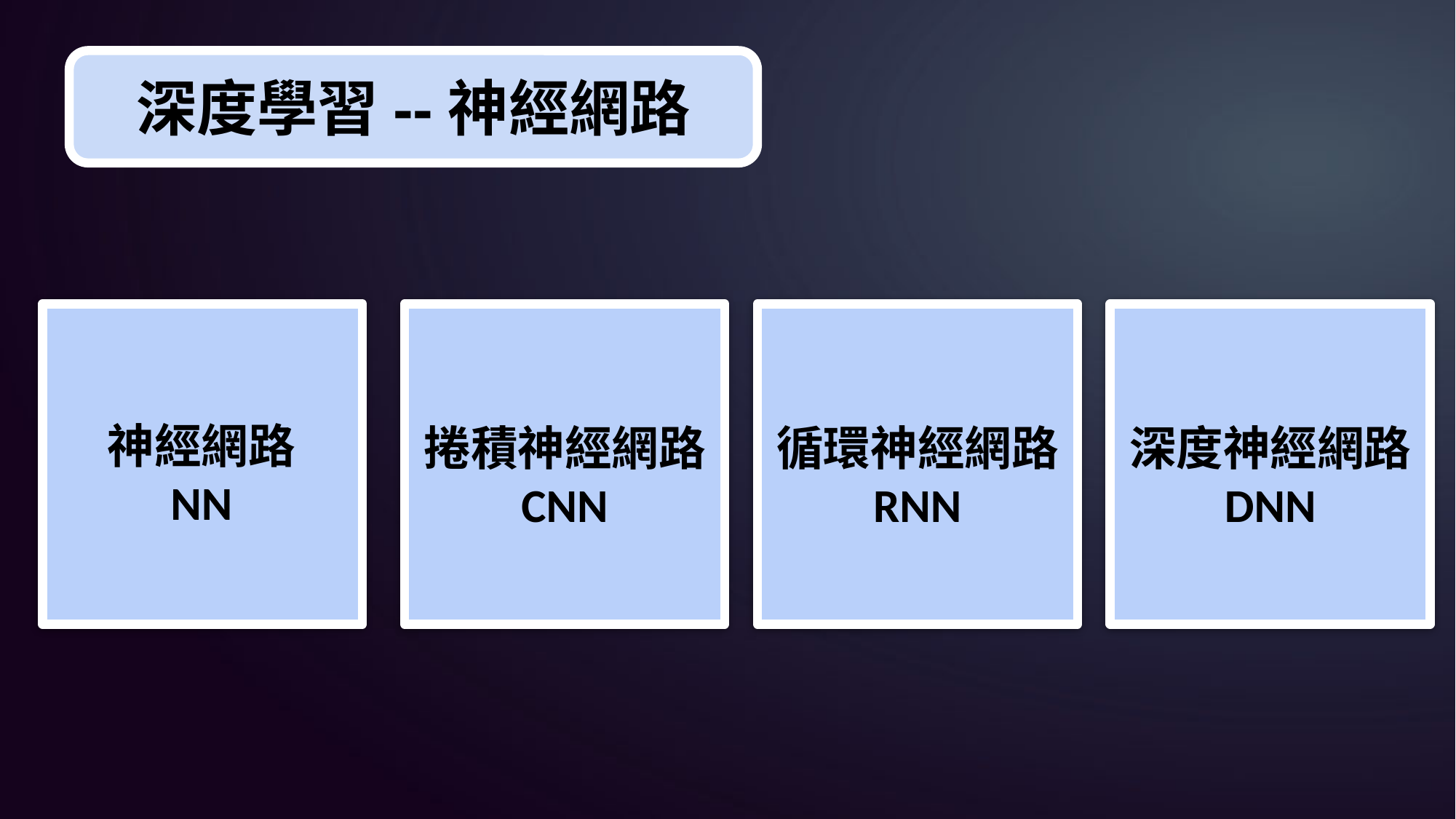

深度學習--神經網路

神經網路
NN

捲積神經網路
CNN
循環神經網路
RNN
深度神經網路
DNN